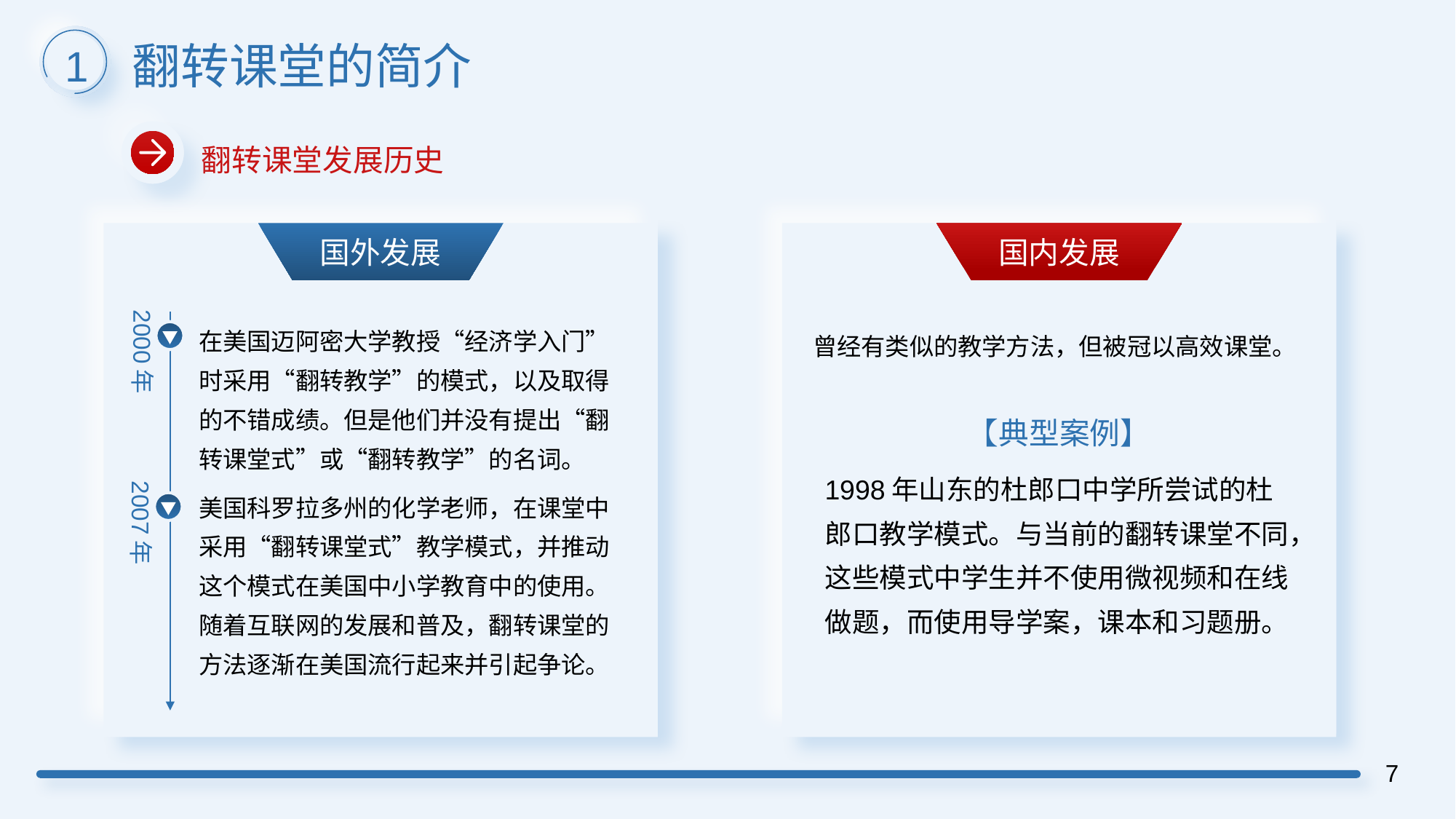

翻转课堂的简介
1

翻转课堂发展历史

国外发展
国内发展
2000年

在美国迈阿密大学教授“经济学入门”时采用“翻转教学”的模式，以及取得的不错成绩。但是他们并没有提出“翻转课堂式”或“翻转教学”的名词。
美国科罗拉多州的化学老师，在课堂中采用“翻转课堂式”教学模式，并推动这个模式在美国中小学教育中的使用。随着互联网的发展和普及，翻转课堂的方法逐渐在美国流行起来并引起争论。
曾经有类似的教学方法，但被冠以高效课堂。
【典型案例】
1998年山东的杜郎口中学所尝试的杜郎口教学模式。与当前的翻转课堂不同，这些模式中学生并不使用微视频和在线做题，而使用导学案，课本和习题册。
2007年